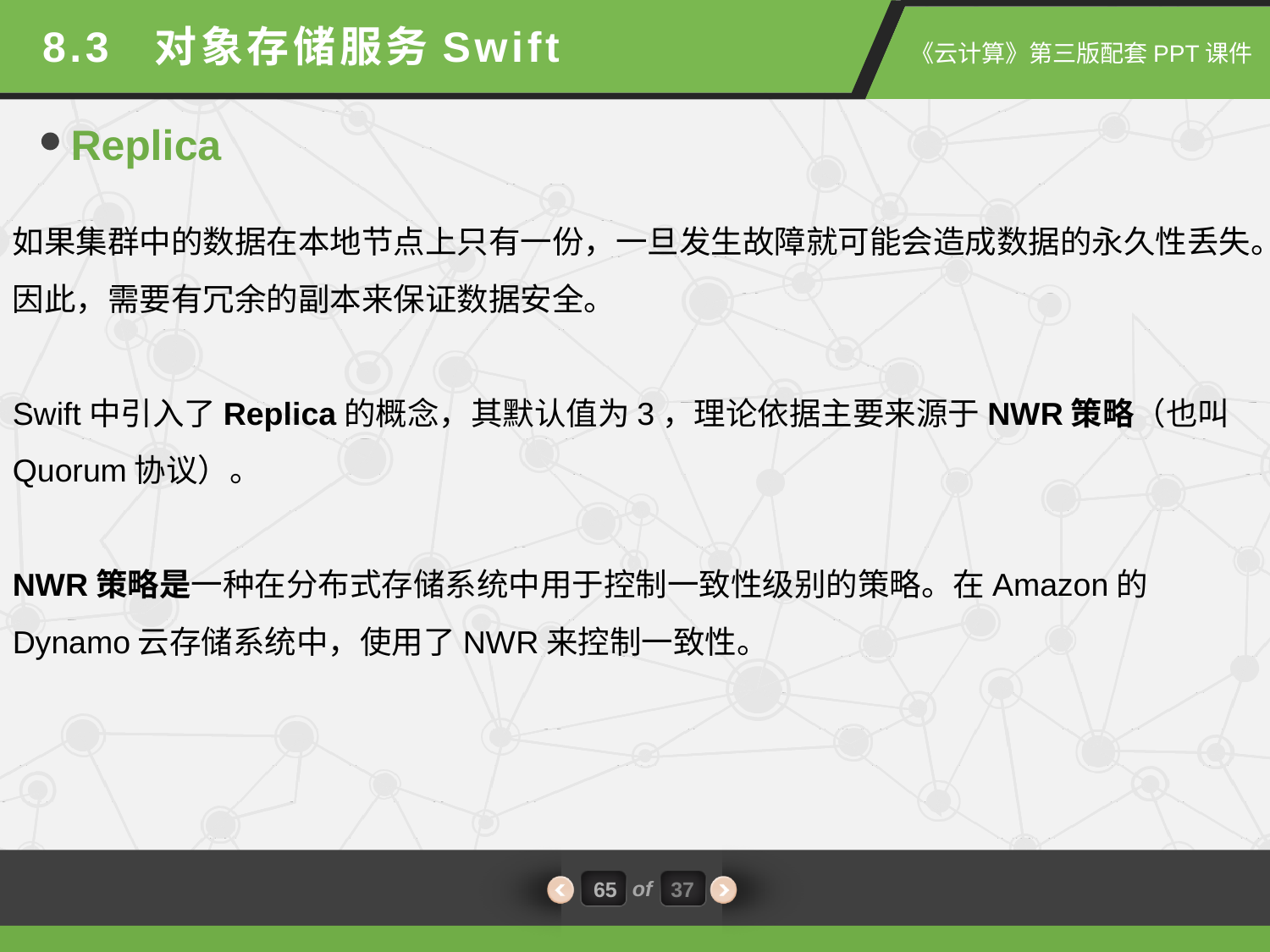

8.3  对象存储服务Swift
Replica

如果集群中的数据在本地节点上只有一份，一旦发生故障就可能会造成数据的永久性丢失。
因此，需要有冗余的副本来保证数据安全。

Swift中引入了Replica的概念，其默认值为3，理论依据主要来源于NWR策略（也叫Quorum协议）。

NWR策略是一种在分布式存储系统中用于控制一致性级别的策略。在Amazon的Dynamo云存储系统中，使用了NWR来控制一致性。
65